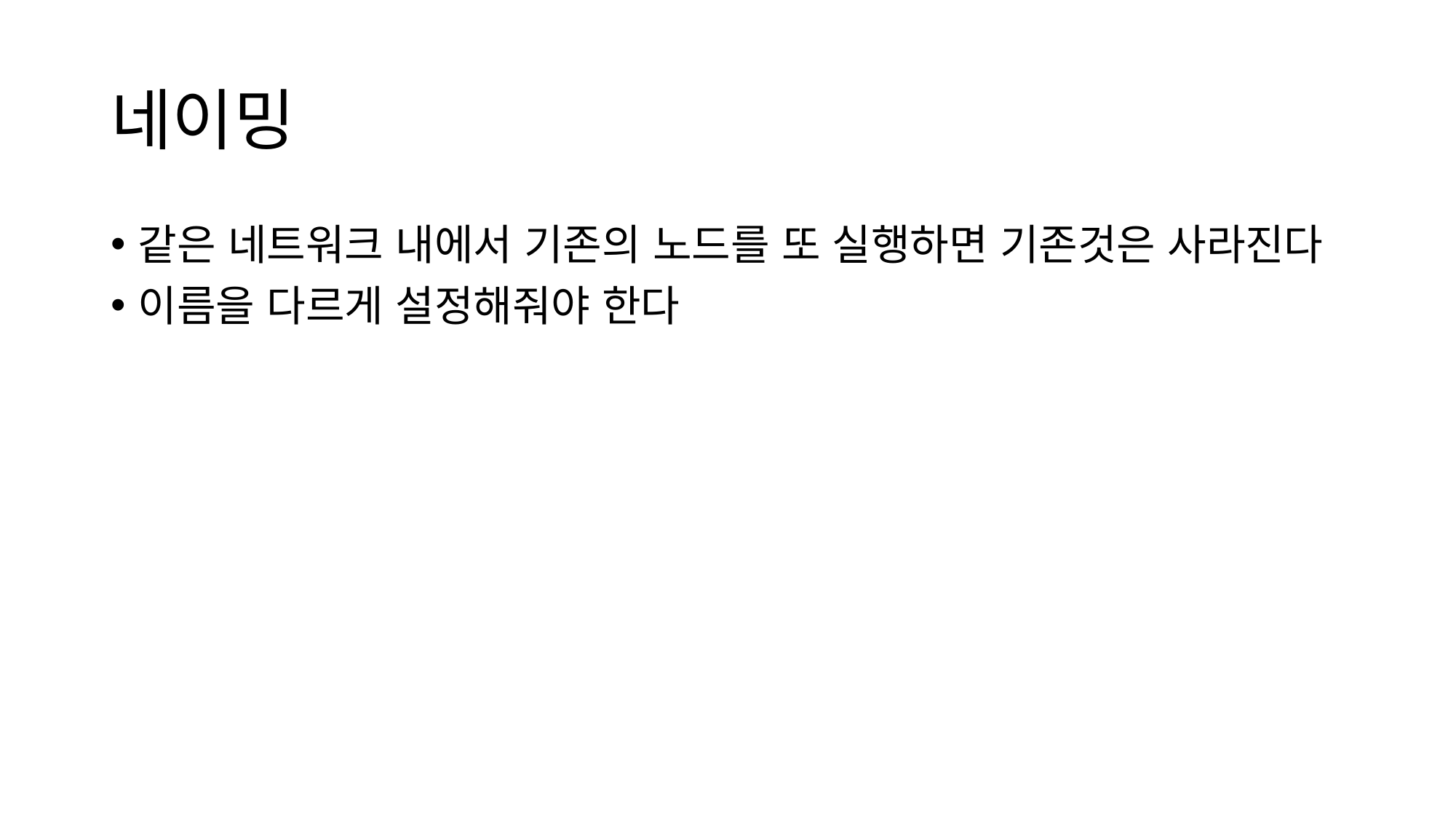

# 네이밍
같은 네트워크 내에서 기존의 노드를 또 실행하면 기존것은 사라진다
이름을 다르게 설정해줘야 한다